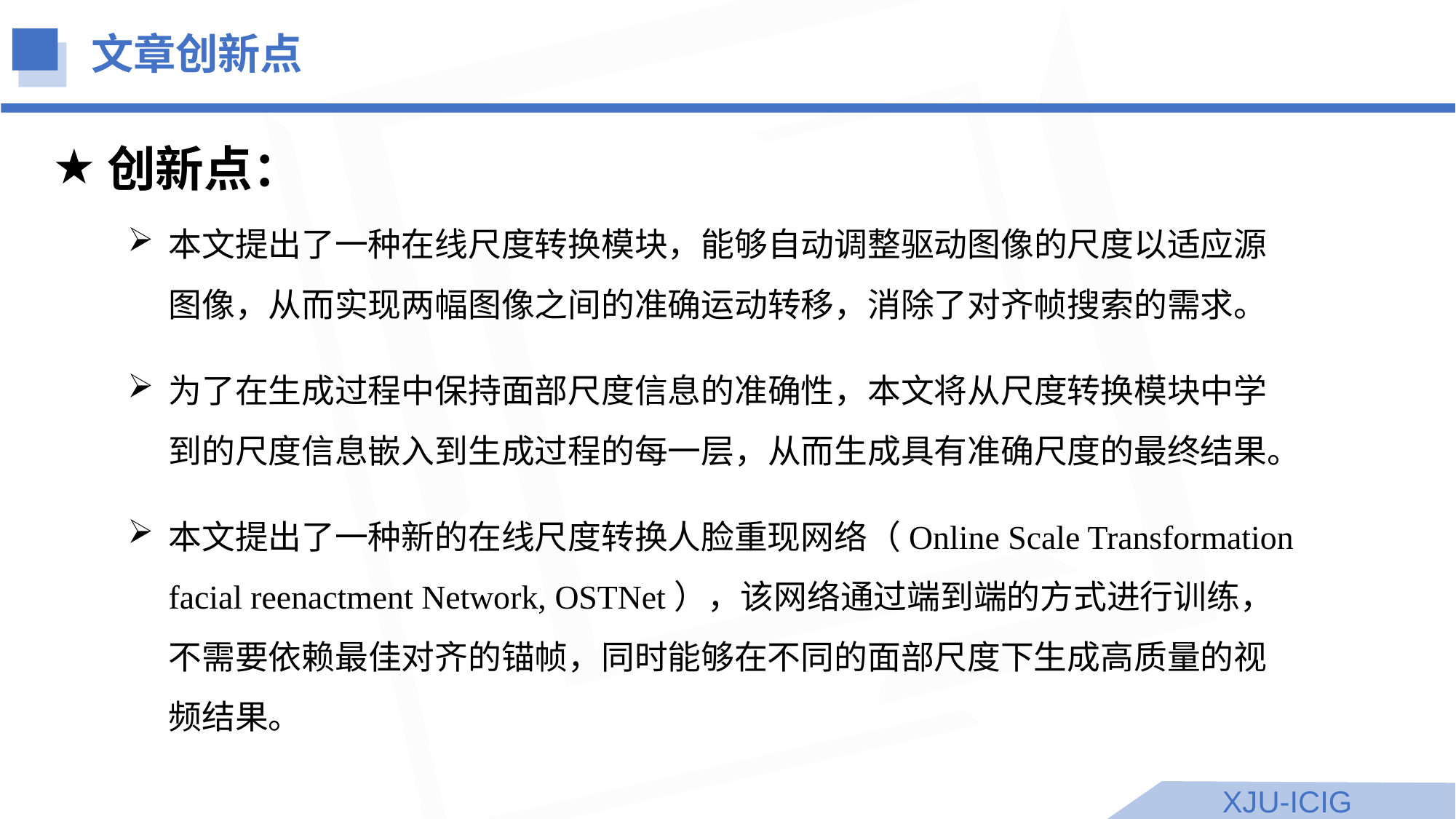

文章创新点

创新点：
本文提出了一种在线尺度转换模块，能够自动调整驱动图像的尺度以适应源图像，从而实现两幅图像之间的准确运动转移，消除了对齐帧搜索的需求。
为了在生成过程中保持面部尺度信息的准确性，本文将从尺度转换模块中学到的尺度信息嵌入到生成过程的每一层，从而生成具有准确尺度的最终结果。
本文提出了一种新的在线尺度转换人脸重现网络（Online Scale Transformation facial reenactment Network, OSTNet），该网络通过端到端的方式进行训练，不需要依赖最佳对齐的锚帧，同时能够在不同的面部尺度下生成高质量的视频结果。
XJU-ICIG